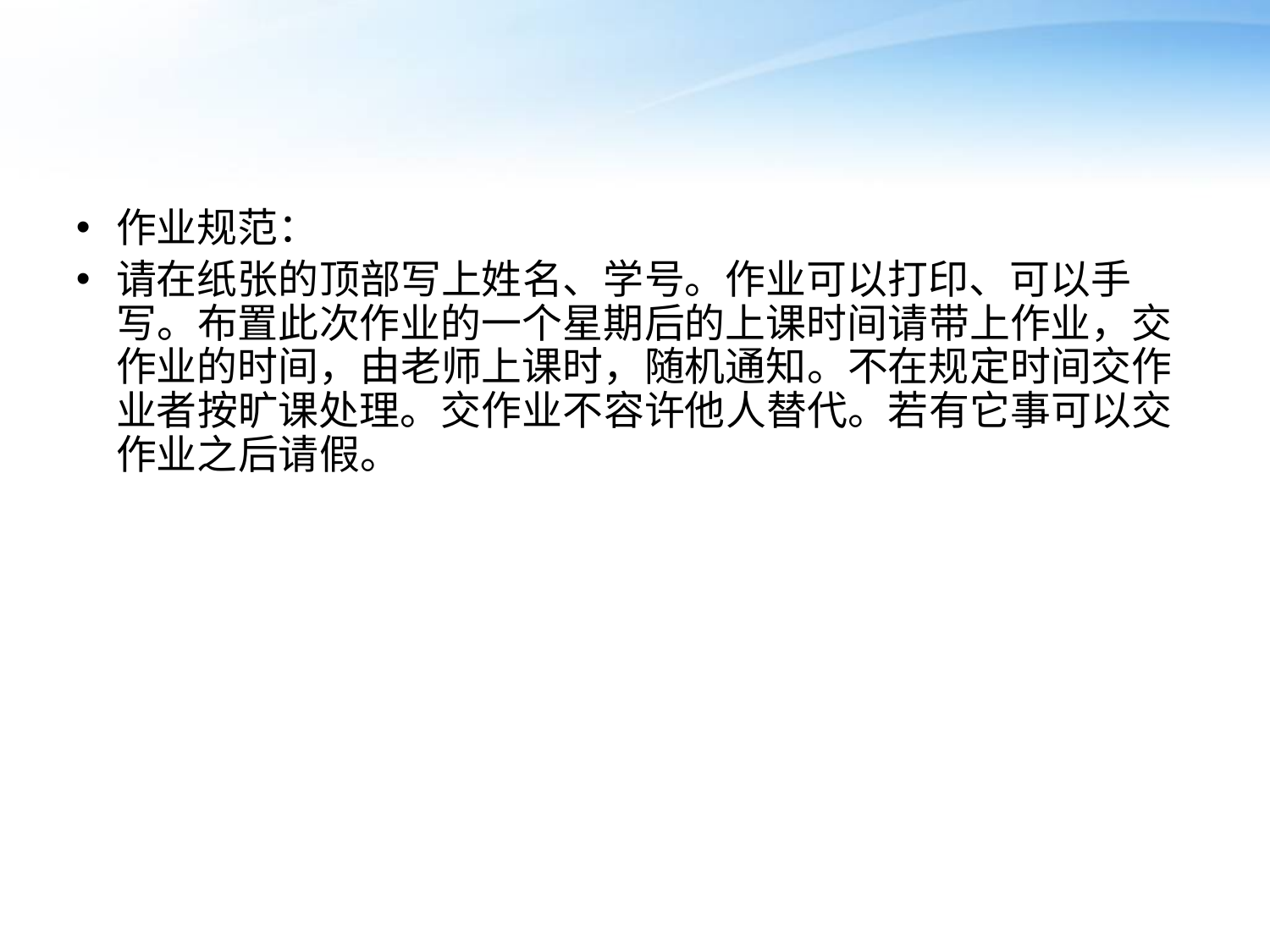

#
作业规范：
请在纸张的顶部写上姓名、学号。作业可以打印、可以手写。布置此次作业的一个星期后的上课时间请带上作业，交作业的时间，由老师上课时，随机通知。不在规定时间交作业者按旷课处理。交作业不容许他人替代。若有它事可以交作业之后请假。